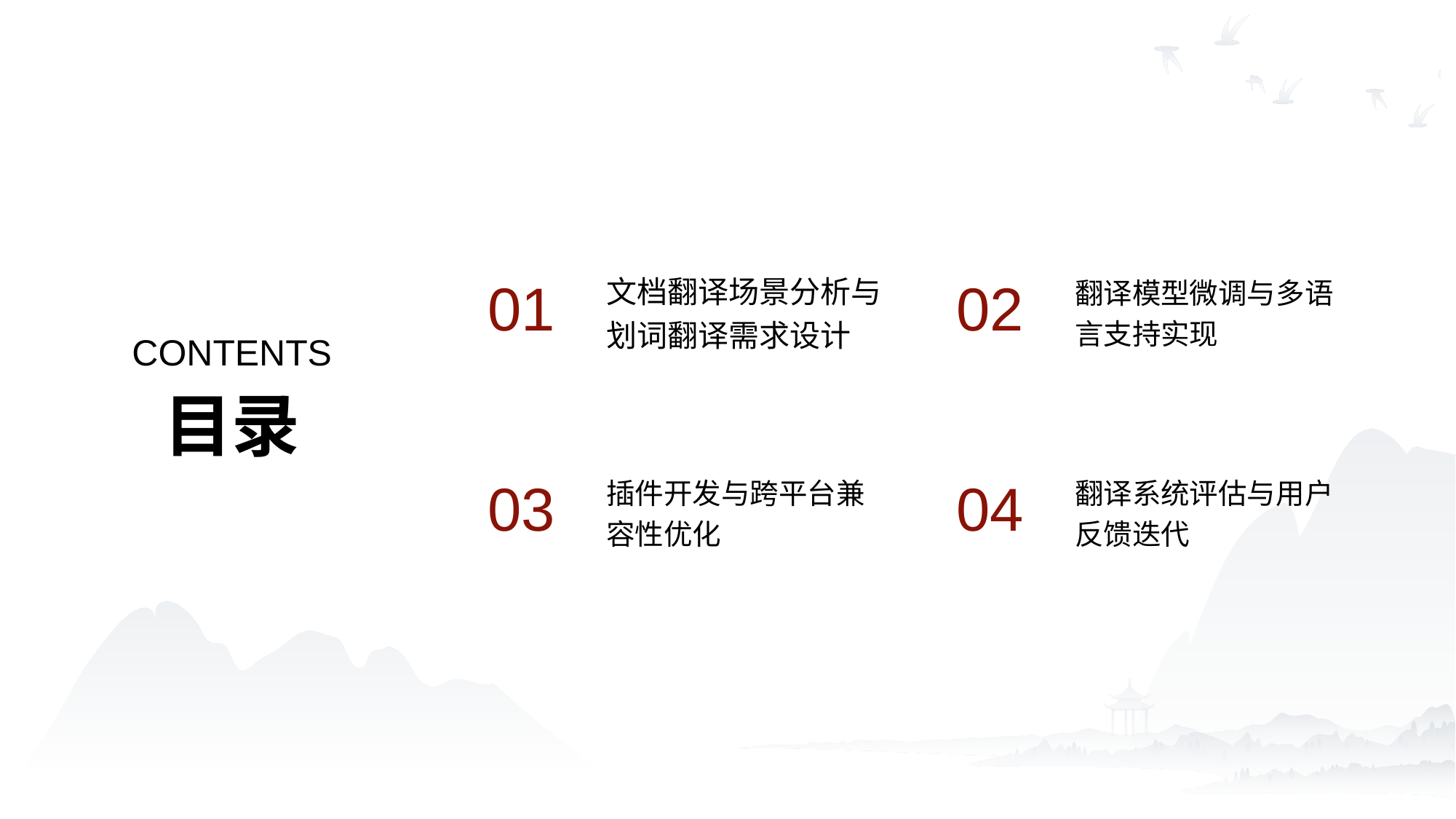

文档翻译场景分析与划词翻译需求设计
翻译模型微调与多语言支持实现

01
02
CONTENTS
目录
插件开发与跨平台兼容性优化
翻译系统评估与用户反馈迭代

03
04